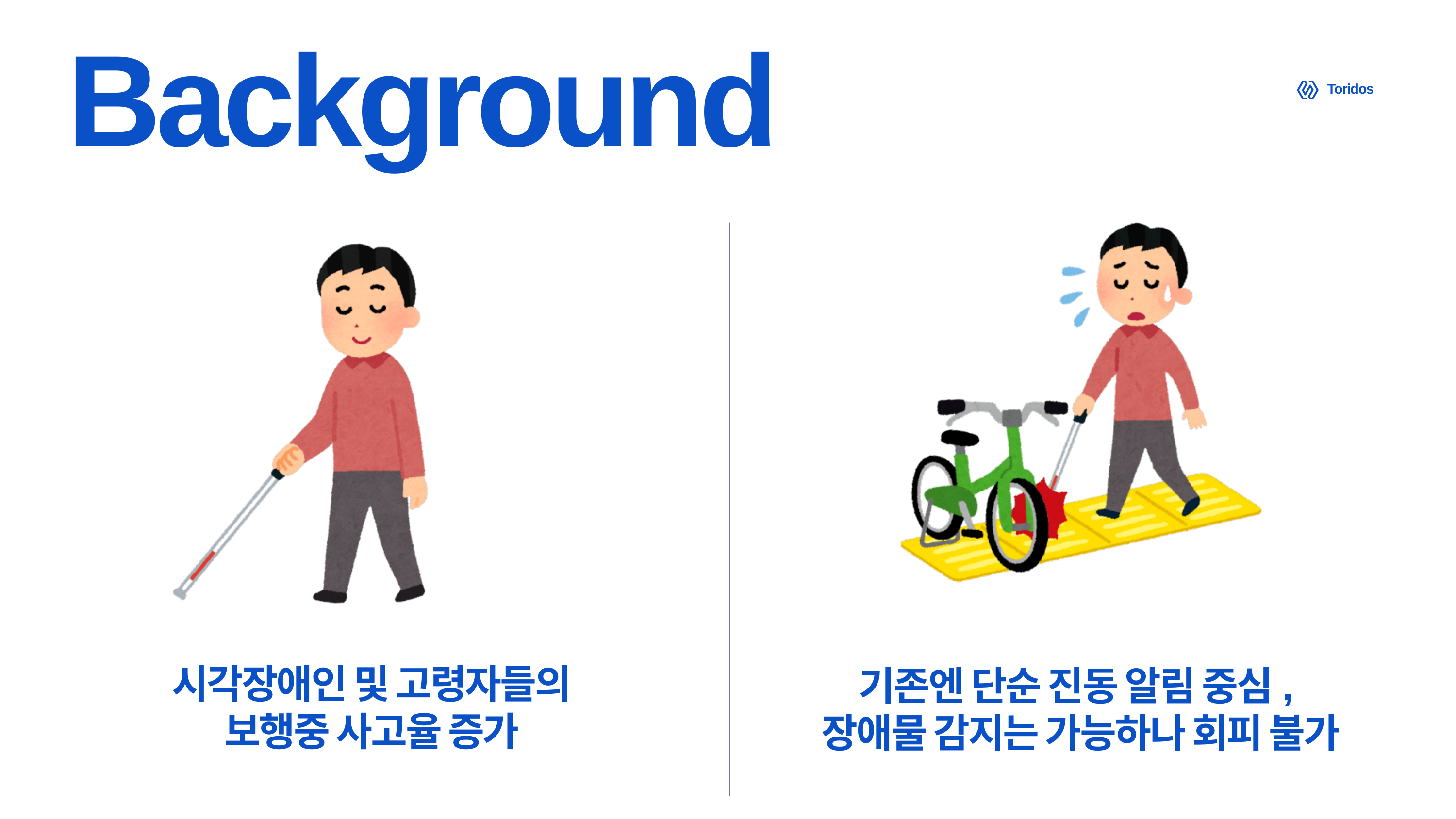

Background

Toridos

시각장애인 및 고령자들의
보행중 사고율 증가
기존엔 단순 진동 알림 중심,
장애물 감지는 가능하나 회피 불가